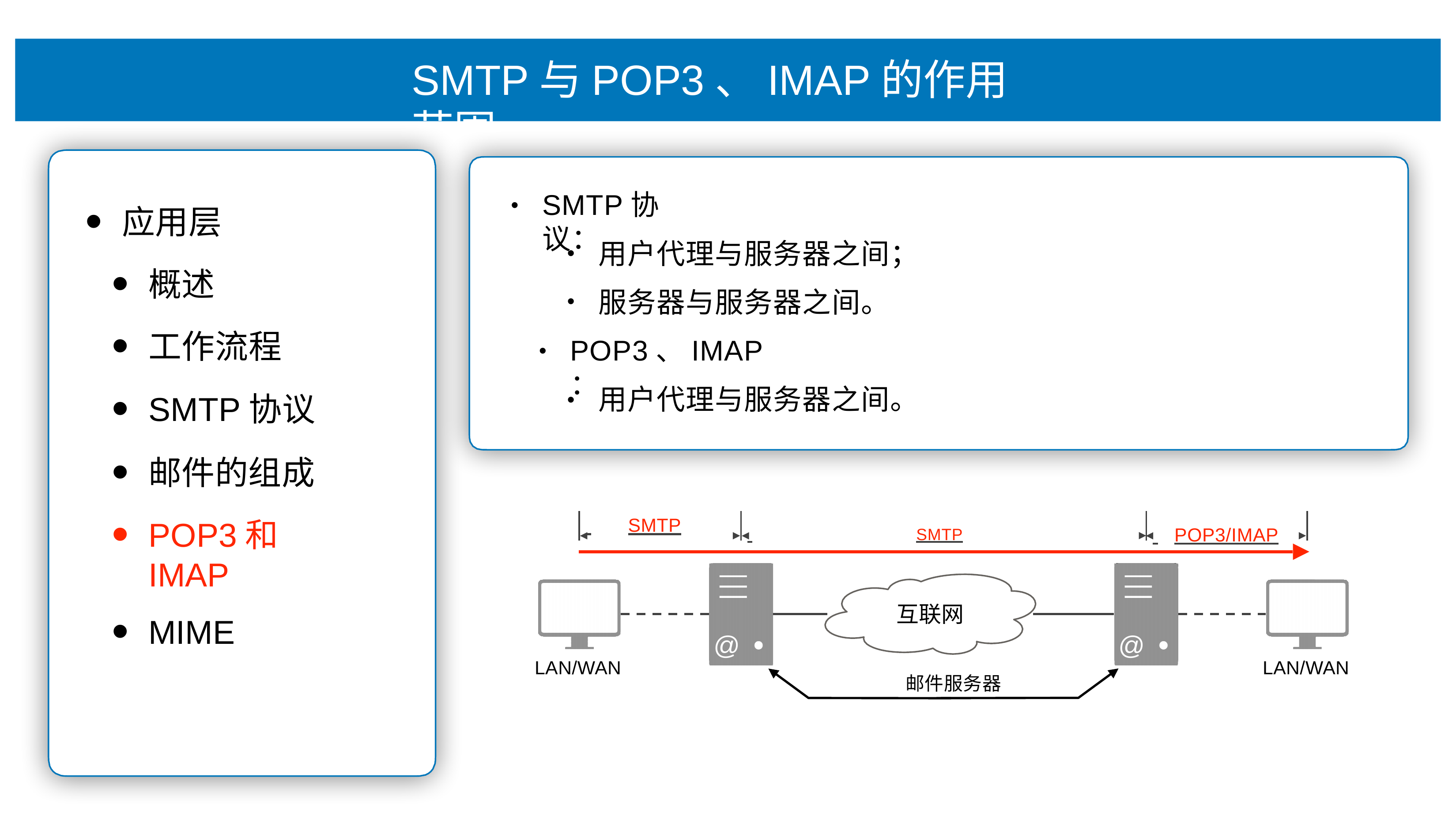

# SMTP与POP3、IMAP的作⽤范围

SMTP协议：
•
应⽤层
概述
⼯作流程
SMTP协议
邮件的组成
POP3和IMAP
MIME
⽤户代理与服务器之间；
服务器与服务器之间。
POP3、IMAP：
•
⽤户代理与服务器之间。
•

 	SMTP
 	SMTP		 	POP3/IMAP

互联⽹

@
@
LAN/WAN
LAN/WAN

邮件服务器